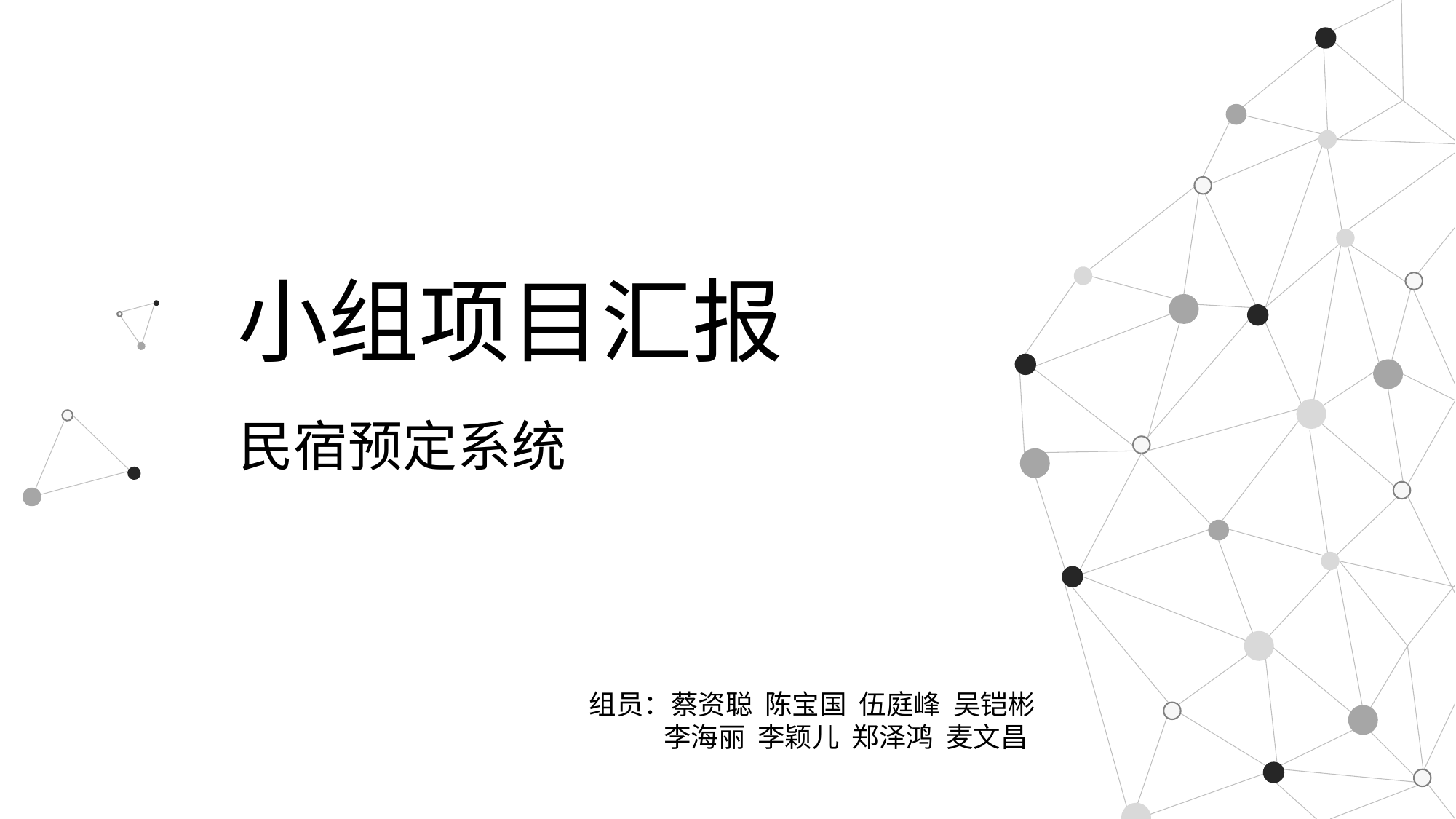

小组项目汇报

民宿预定系统

组员：蔡资聪  陈宝国  伍庭峰  吴铠彬
           李海丽  李颖儿  郑泽鸿  麦文昌